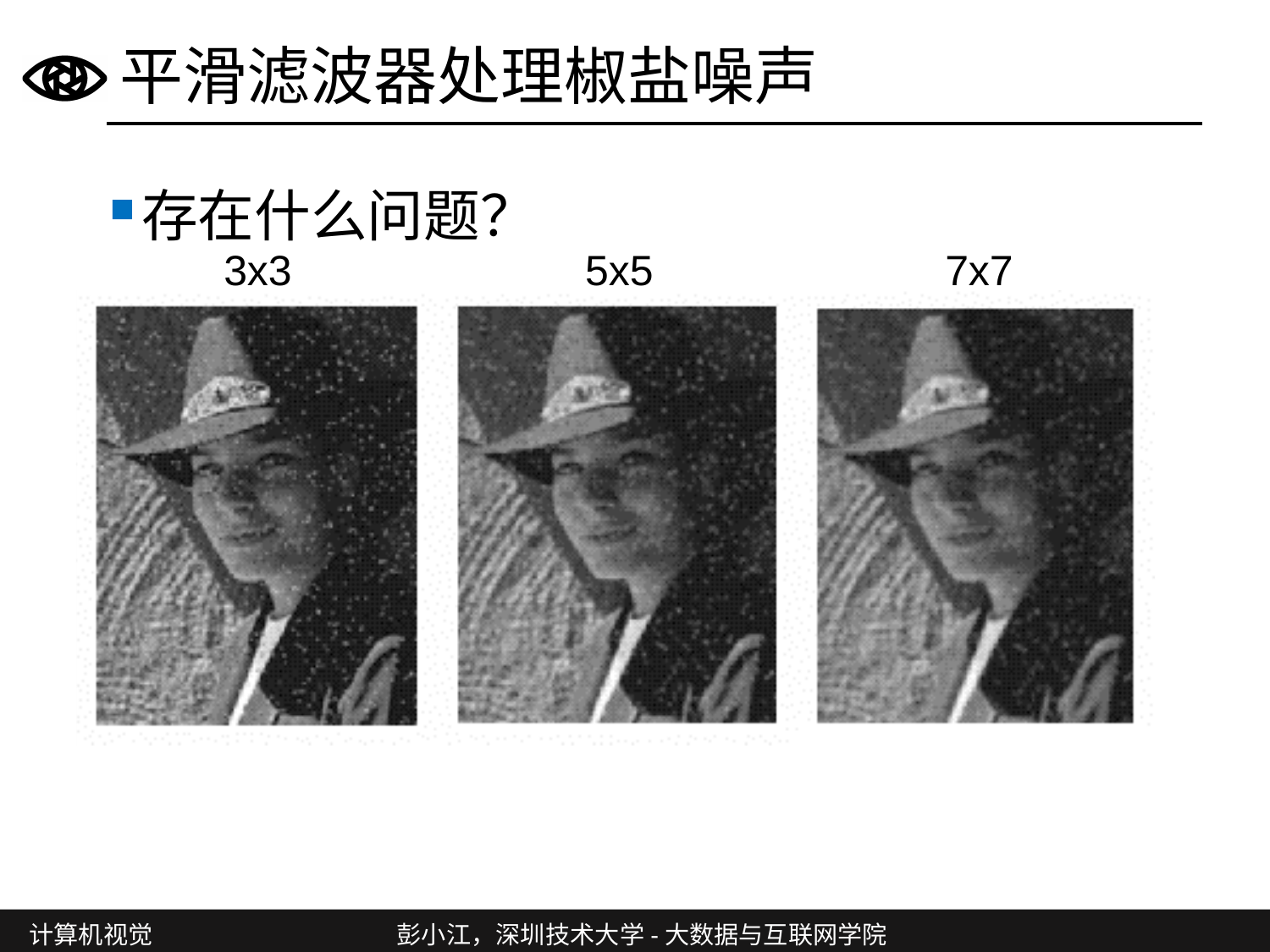

# 平滑滤波器处理椒盐噪声
存在什么问题？
3x3	5x5	7x7

32